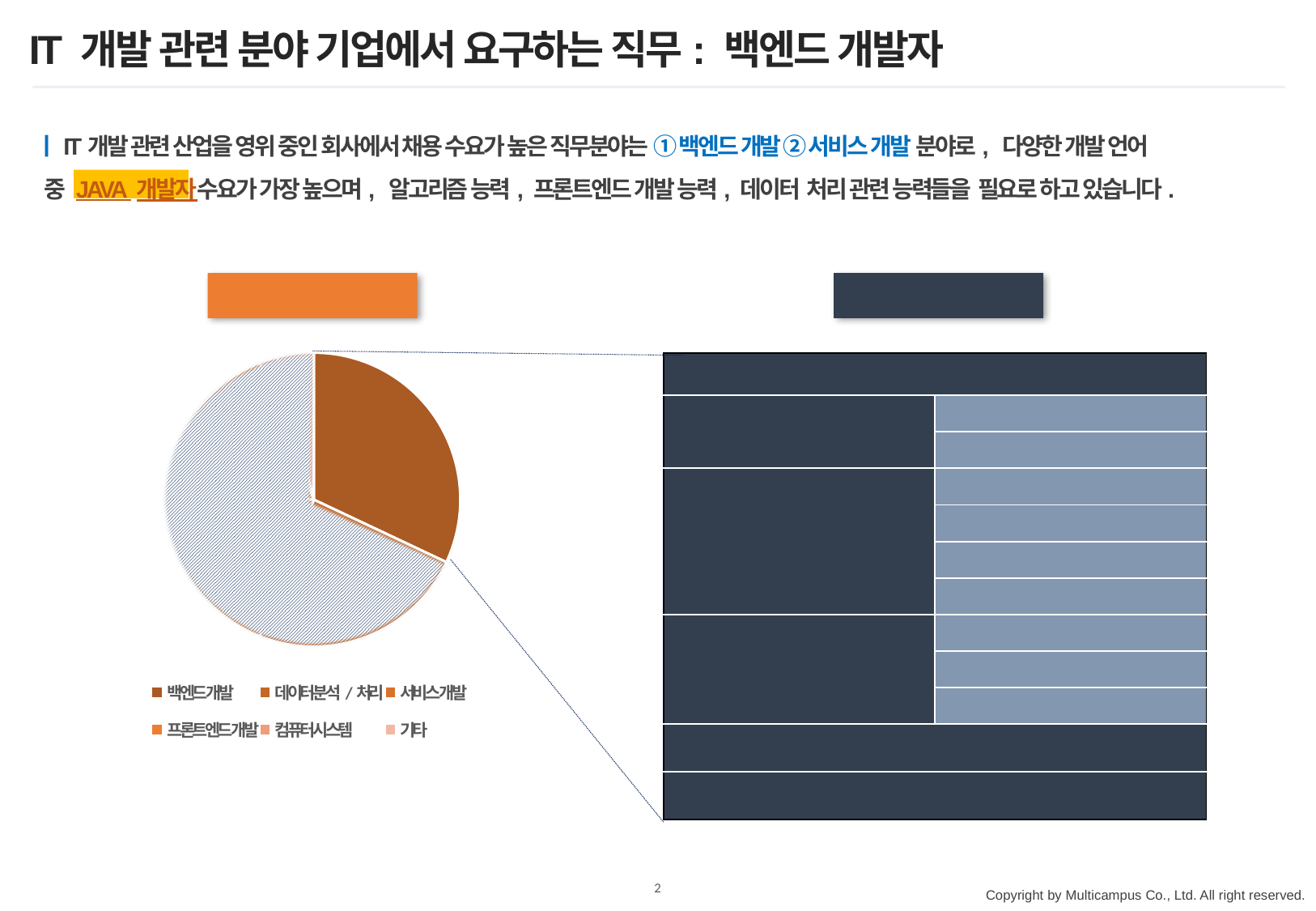

# IT 개발 관련 분야 기업에서 요구하는 직무: 백엔드 개발자
ㅣIT개발 관련 산업을 영위 중인 회사에서 채용 수요가 높은 직무분야는 ① 백엔드 개발 ② 서비스 개발 분야로,  다양한 개발 언어
  중 JAVA 개발자수요가 가장 높으며,  알고리즘 능력, 프론트엔드 개발 능력, 데이터  처리 관련 능력들을  필요로 하고 있습니다.

개발자 필요 역량
채용예정 직무분야

### Chart

| Category | 채용예정 직무 분야 |
|---|---|
| 백엔드 개발 | 16.0 |
| 데이터분석/처리 | 12.0 |
| 서비스 개발 | 10.0 |
| 프론트엔드 개발 | 9.0 |
| 컴퓨터시스템 | 1.0 |
| 기타 | 2.0 |
| 알고리즘 |  |
| --- | --- |
| 프론트엔드 개발 | HTML |
|  | CSS/Script |
| 백엔드 개발 | JSP & Servlet |
|  | JSTL & EL |
|  | Framework |
|  | 데이터베이스 |
| 데이터처리 | DBMS |
|  | Data Modeling |
|  | SQL |
| 플랫폼 활용 |  |
| 자연어처리/머신러닝 |  |